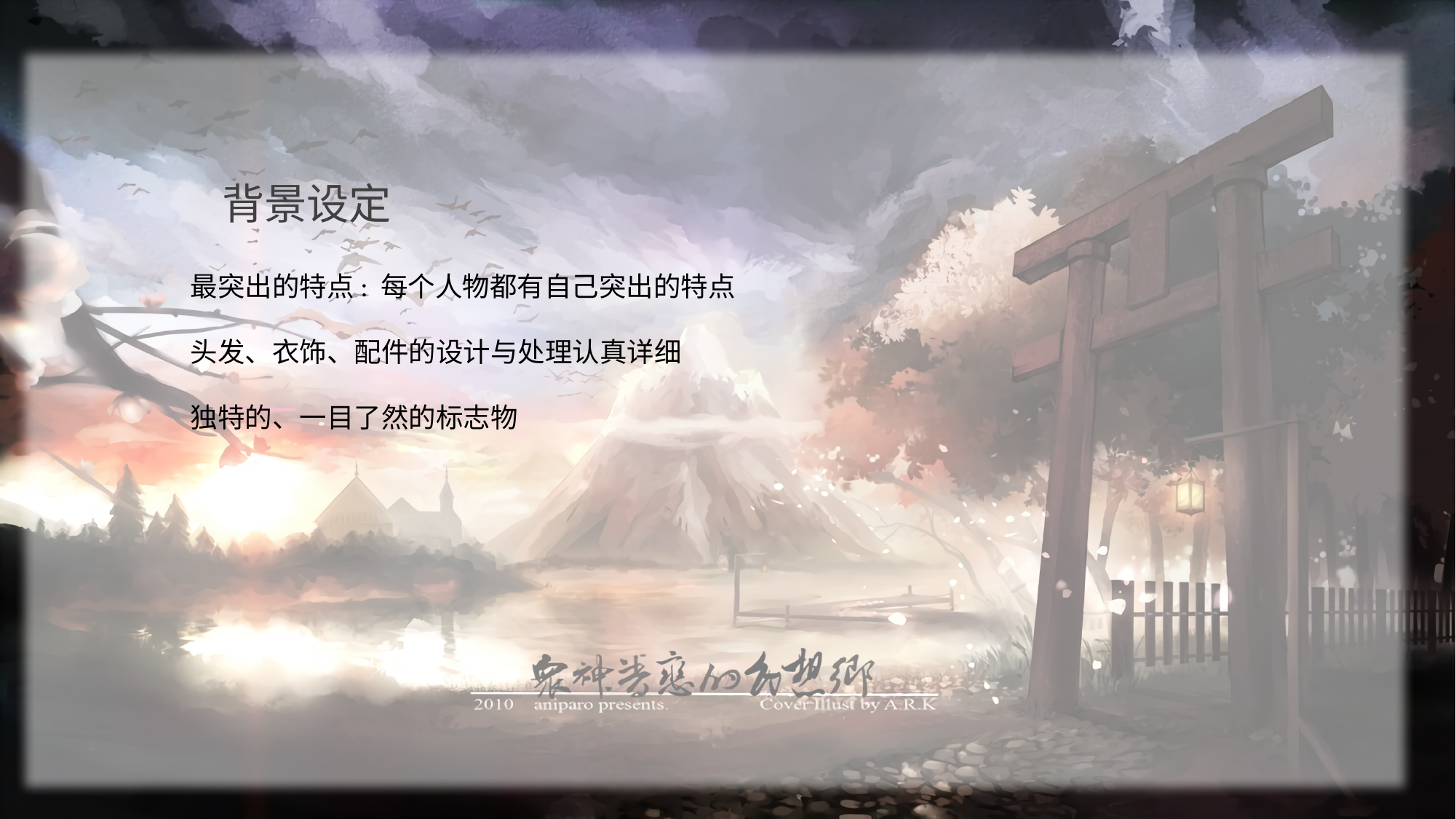

背景设定
最突出的特点: 每个人物都有自己突出的特点

头发、衣饰、配件的设计与处理认真详细

独特的、一目了然的标志物